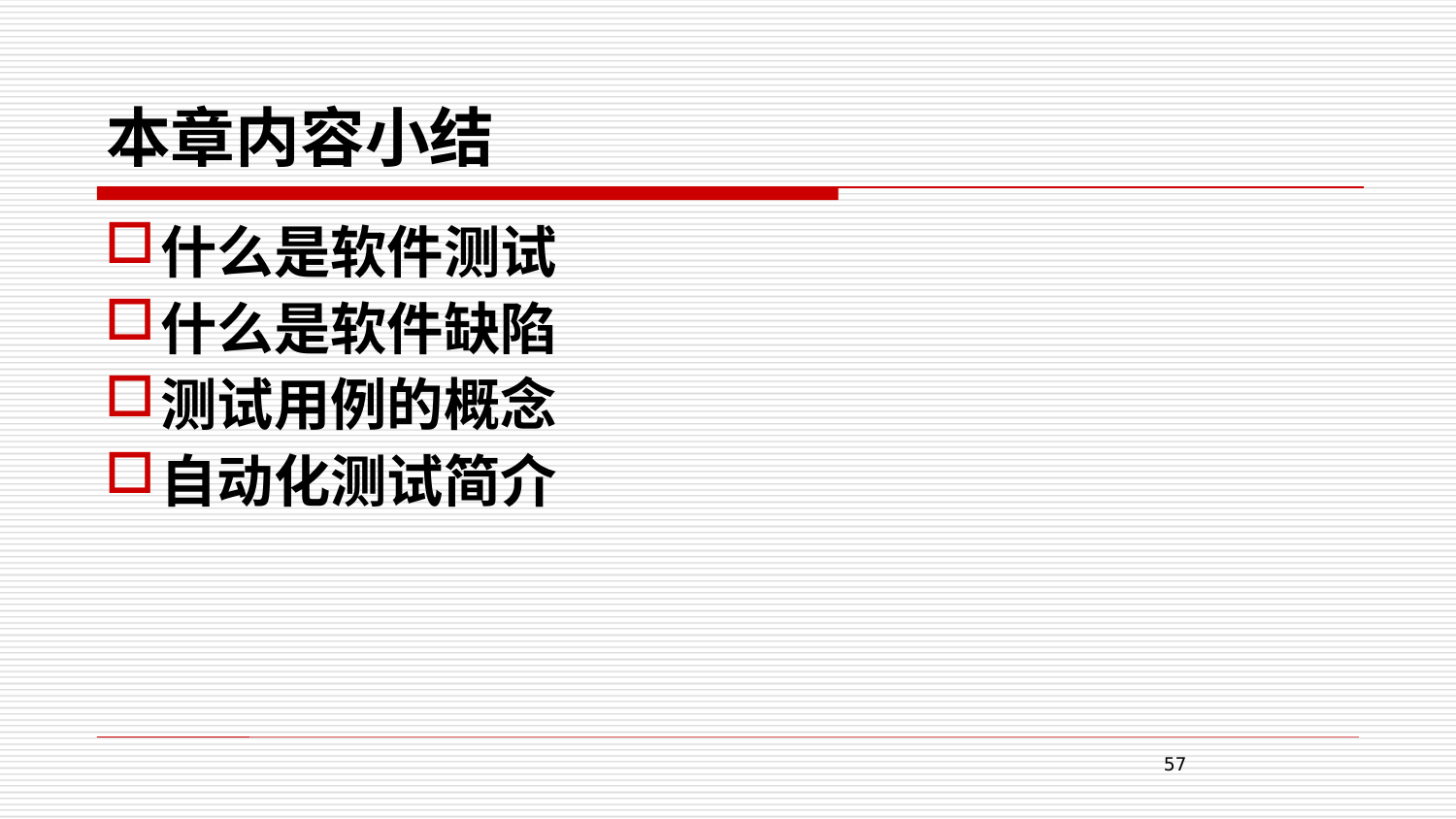

# 本章内容小结
什么是软件测试
什么是软件缺陷
测试用例的概念
自动化测试简介

57